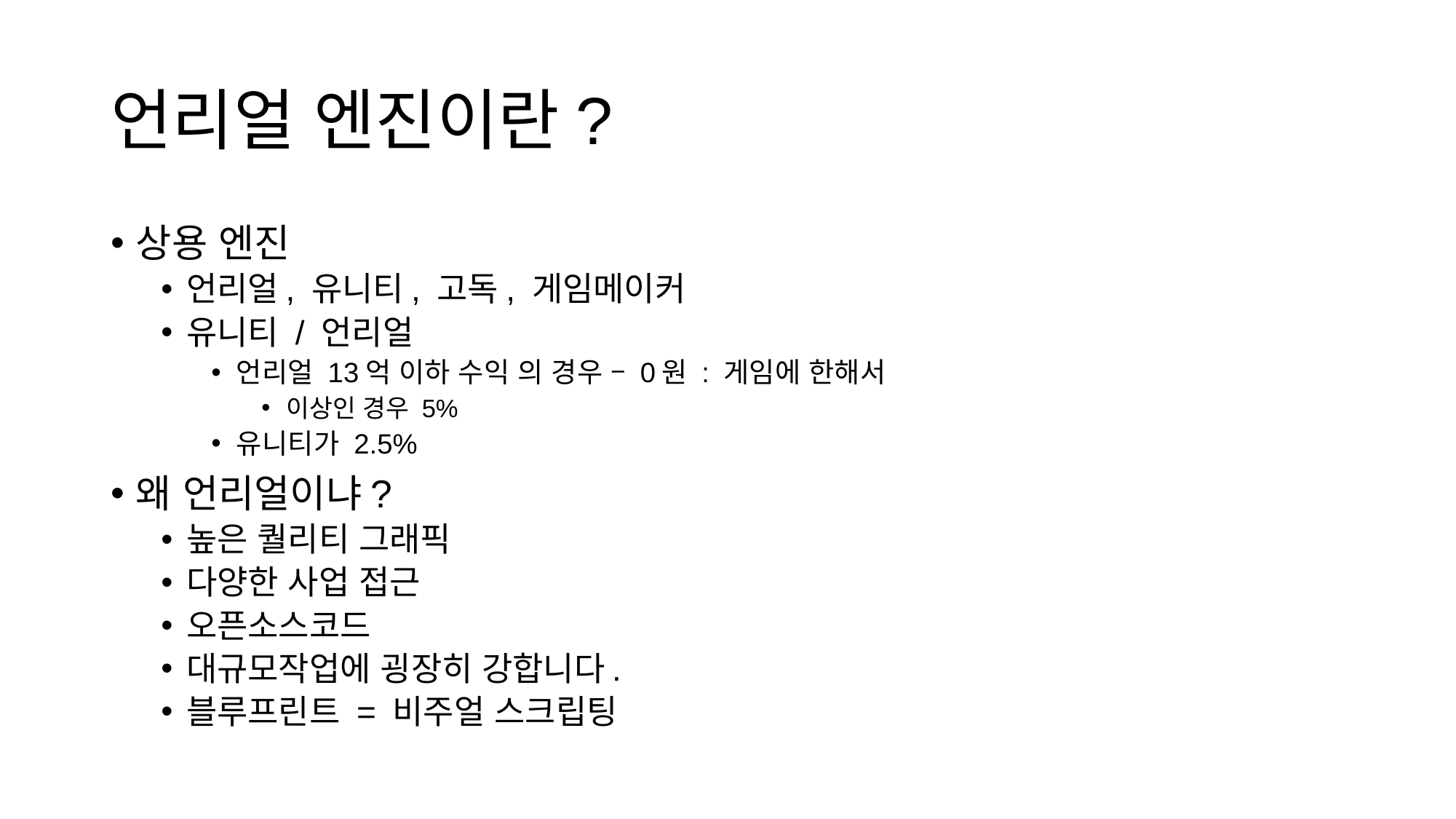

# 언리얼 엔진이란?
상용 엔진
언리얼, 유니티, 고독, 게임메이커
유니티 / 언리얼
언리얼 13억 이하 수익 의 경우 – 0원 : 게임에 한해서
이상인 경우 5%
유니티가 2.5%
왜 언리얼이냐?
높은 퀄리티 그래픽
다양한 사업 접근
오픈소스코드
대규모작업에 굉장히 강합니다.
블루프린트 = 비주얼 스크립팅